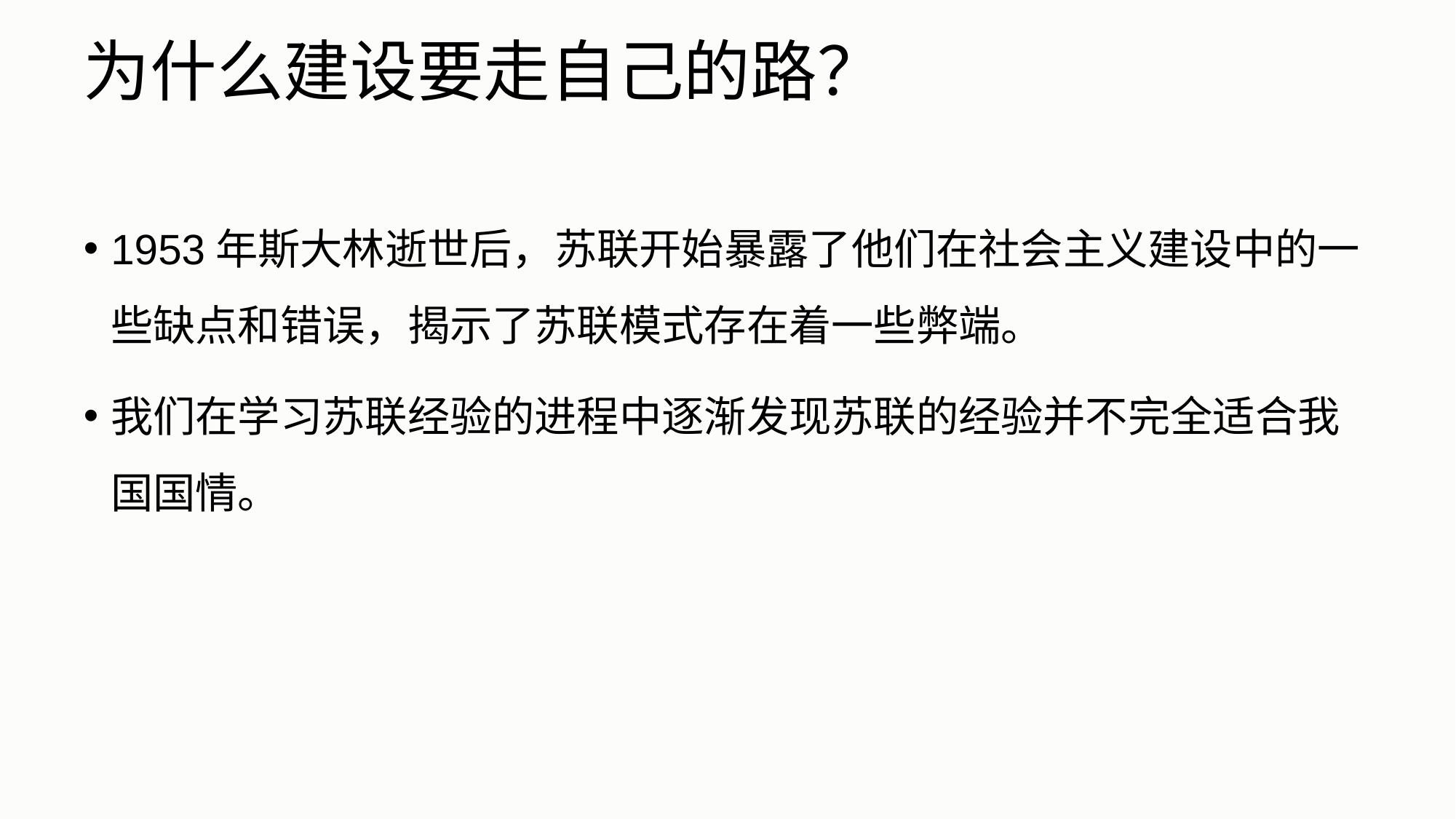

# 为什么建设要走自己的路？
1953年斯大林逝世后，苏联开始暴露了他们在社会主义建设中的一些缺点和错误，揭示了苏联模式存在着一些弊端。
我们在学习苏联经验的进程中逐渐发现苏联的经验并不完全适合我国国情。